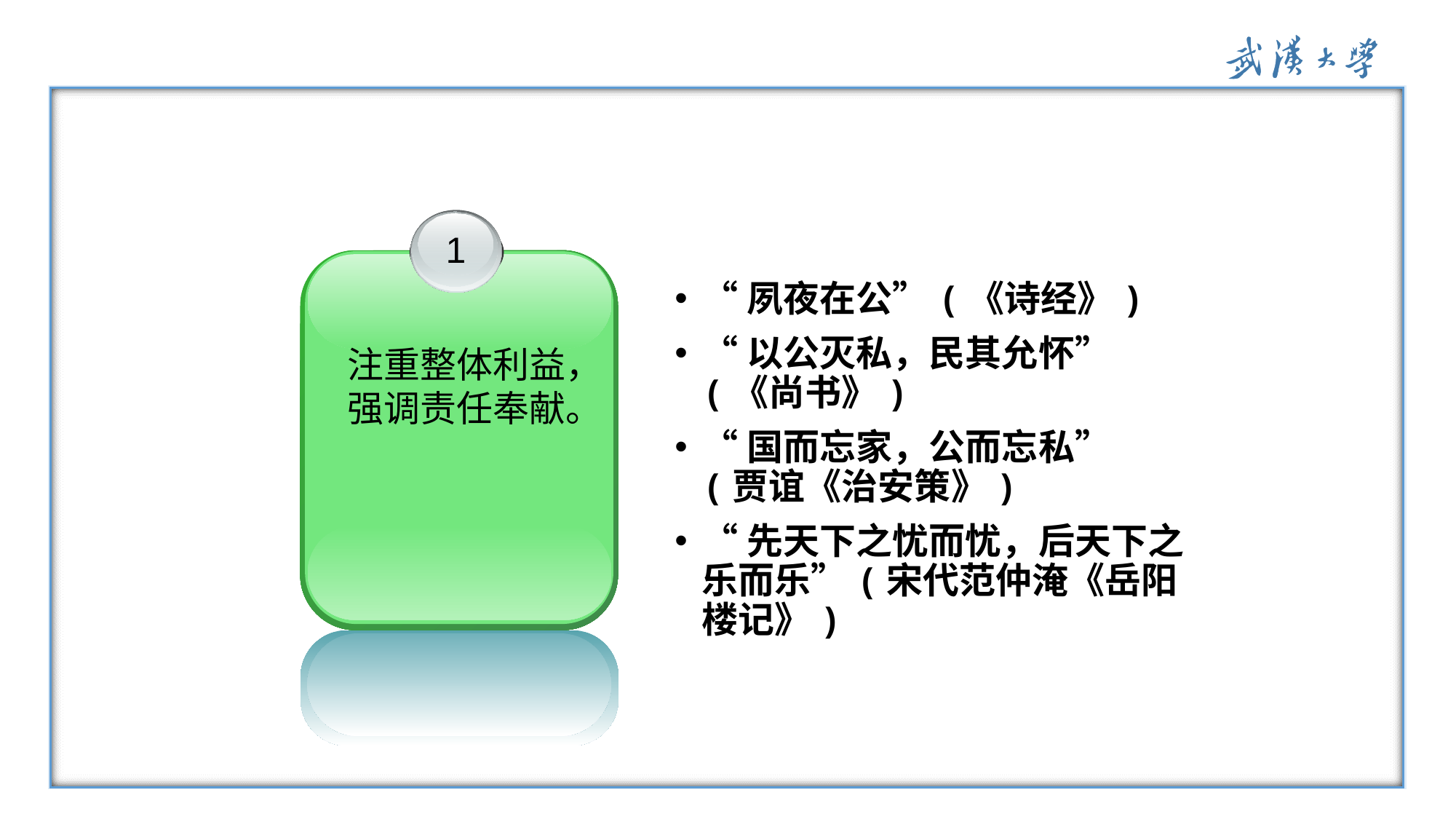

“夙夜在公”(《诗经》)
“以公灭私，民其允怀” (《尚书》)
“国而忘家，公而忘私” (贾谊《治安策》)
“先天下之忧而忧，后天下之乐而乐”(宋代范仲淹《岳阳楼记》)

1

注重整体利益，强调责任奉献。